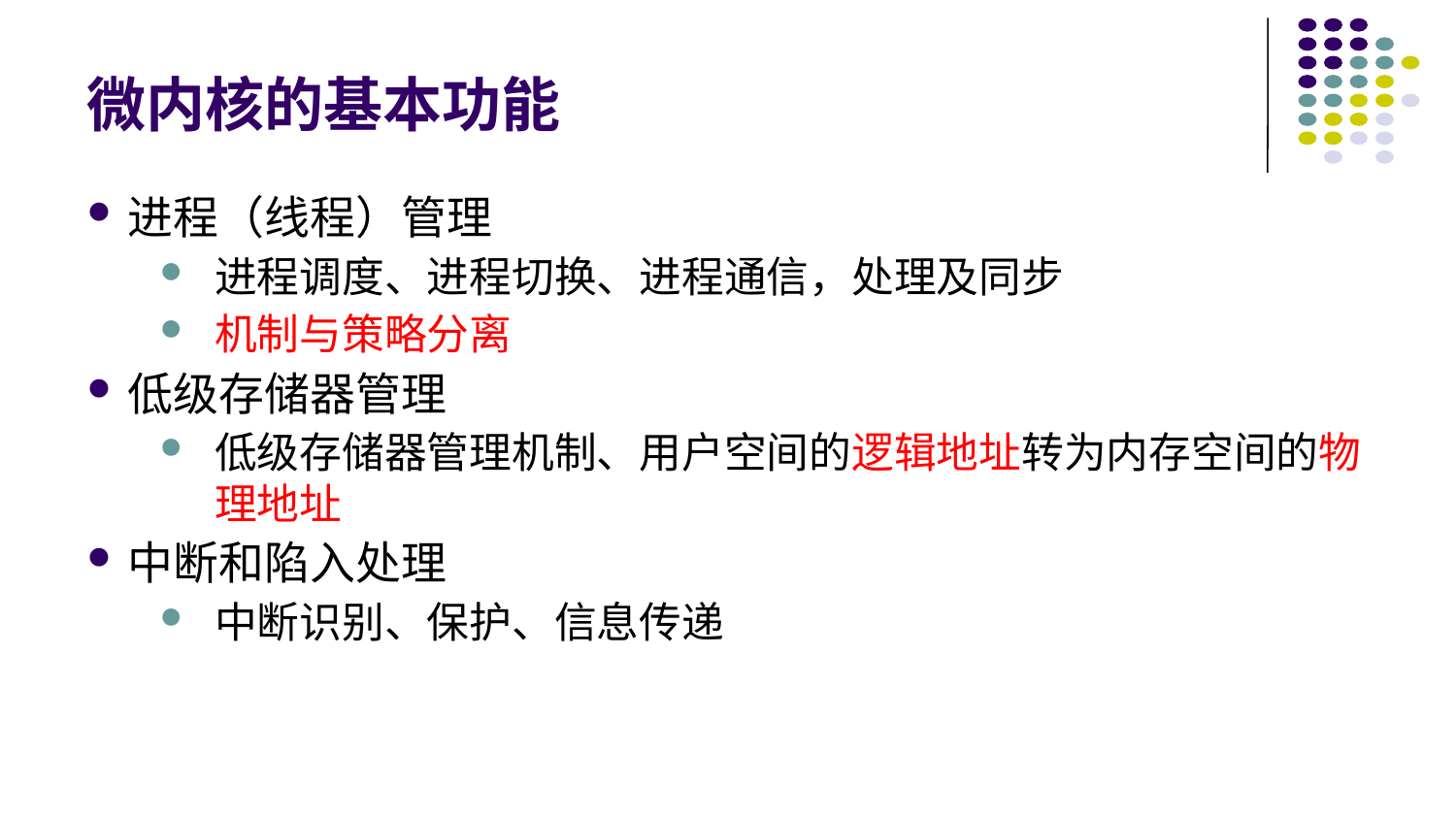

# 微内核的基本功能
进程（线程）管理
进程调度、进程切换、进程通信，处理及同步
机制与策略分离
低级存储器管理
低级存储器管理机制、用户空间的逻辑地址转为内存空间的物理地址
中断和陷入处理
中断识别、保护、信息传递
98